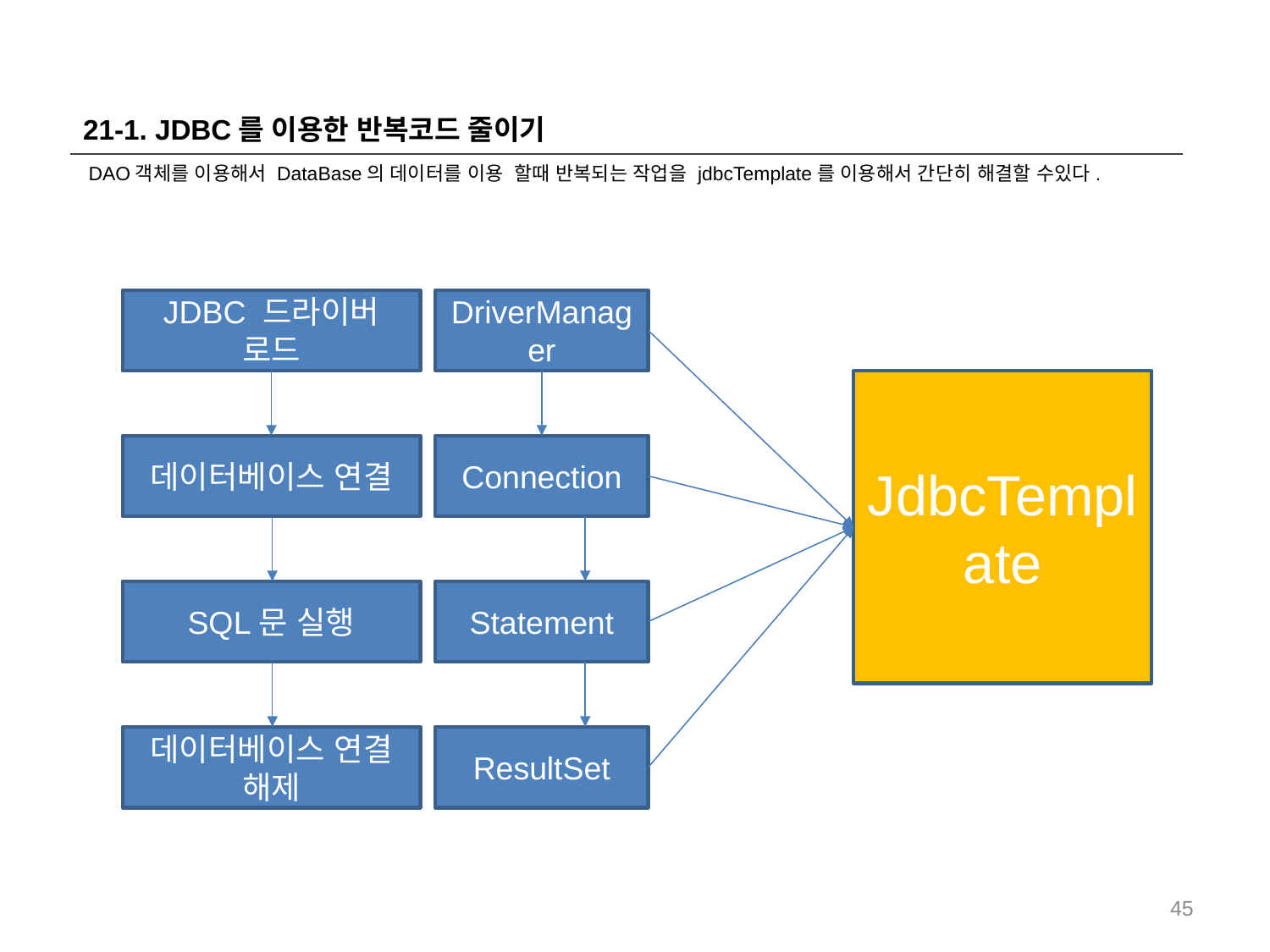

21-1. JDBC를 이용한 반복코드 줄이기
 DAO객체를 이용해서 DataBase의 데이터를 이용  할때 반복되는 작업을 jdbcTemplate를 이용해서 간단히 해결할 수있다.
JDBC 드라이버 로드
DriverManager
JdbcTemplate
데이터베이스 연결
Connection
SQL문 실행
Statement
데이터베이스 연결 해제
ResultSet
45